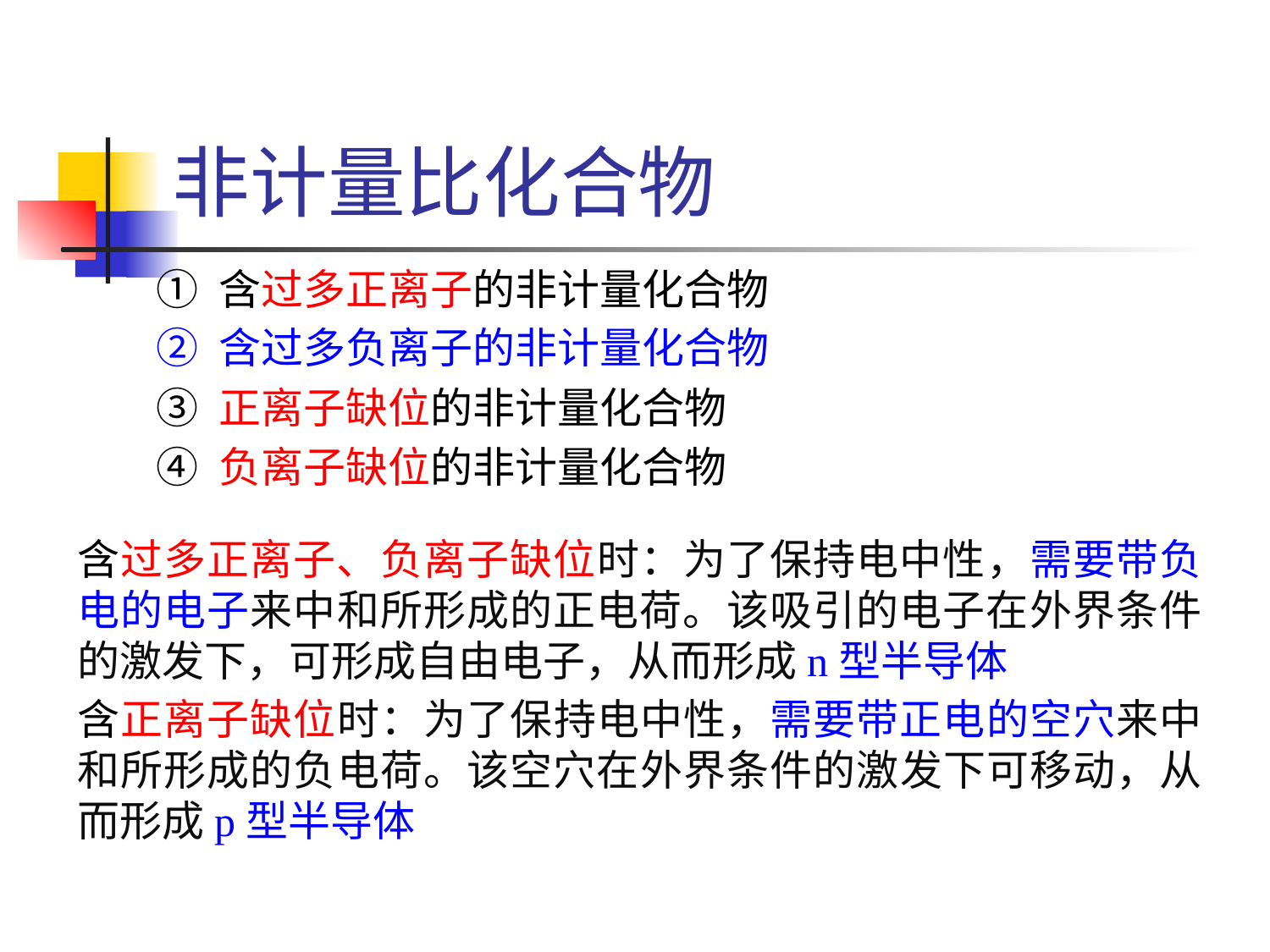

# 非计量比化合物
  ① 含过多正离子的非计量化合物
  ② 含过多负离子的非计量化合物
  ③ 正离子缺位的非计量化合物
  ④ 负离子缺位的非计量化合物
含过多正离子、负离子缺位时：为了保持电中性，需要带负电的电子来中和所形成的正电荷。该吸引的电子在外界条件的激发下，可形成自由电子，从而形成n型半导体
含正离子缺位时：为了保持电中性，需要带正电的空穴来中和所形成的负电荷。该空穴在外界条件的激发下可移动，从而形成p型半导体